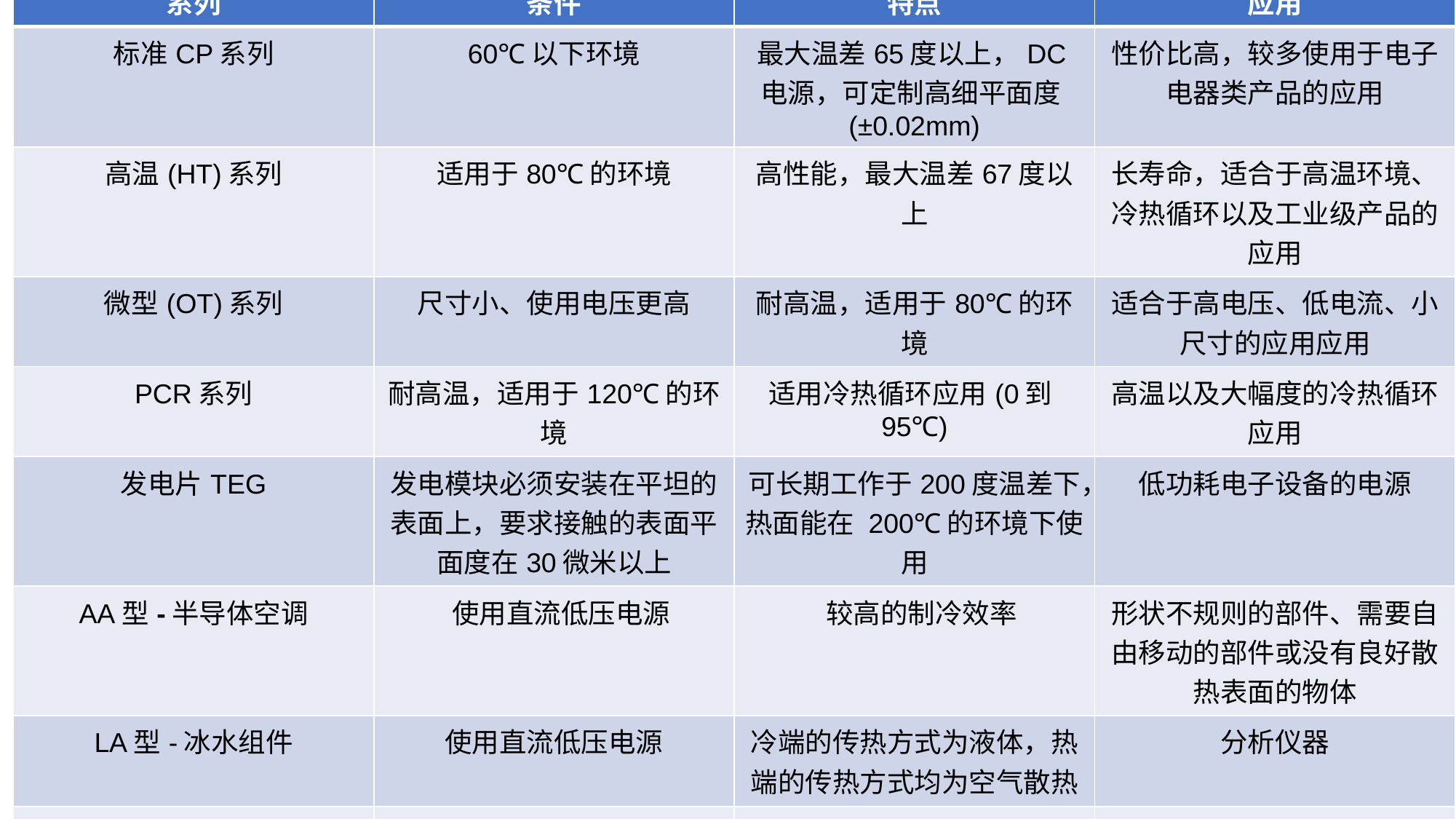

| 系列 | 条件 | 特点 | 应用 |
| --- | --- | --- | --- |
| 标准CP系列 | 60℃以下环境 | 最大温差65度以上，DC电源，可定制高细平面度(±0.02mm) | 性价比高，较多使用于电子电器类产品的应用 |
| 高温(HT)系列 | 适用于80℃的环境 | 高性能，最大温差67度以上 | 长寿命，适合于高温环境、冷热循环以及工业级产品的应用 |
| 微型(OT)系列 | 尺寸小、使用电压更高 | 耐高温，适用于80℃的环境 | 适合于高电压、低电流、小尺寸的应用应用 |
| PCR系列 | 耐高温，适用于120℃的环境 | 适用冷热循环应用(0到95℃) | 高温以及大幅度的冷热循环应用 |
| 发电片TEG | 发电模块必须安装在平坦的表面上，要求接触的表面平面度在30微米以上 | 可长期工作于200度温差下，热面能在 200℃的环境下使用 | 低功耗电子设备的电源 |
| AA型-半导体空调 | 使用直流低压电源 | 较高的制冷效率 | 形状不规则的部件、需要自由移动的部件或没有良好散热表面的物体 |
| LA型-冰水组件 | 使用直流低压电源 | 冷端的传热方式为液体，热端的传热方式均为空气散热 | 分析仪器 |
| DA型-制冷平板 | 使用直流低压电源 | 冷端的传热方式为金属，热端为散热器和风扇的散热方式。 | 电子器件、气体和设备进行降温，也用于提供低温环境。 |